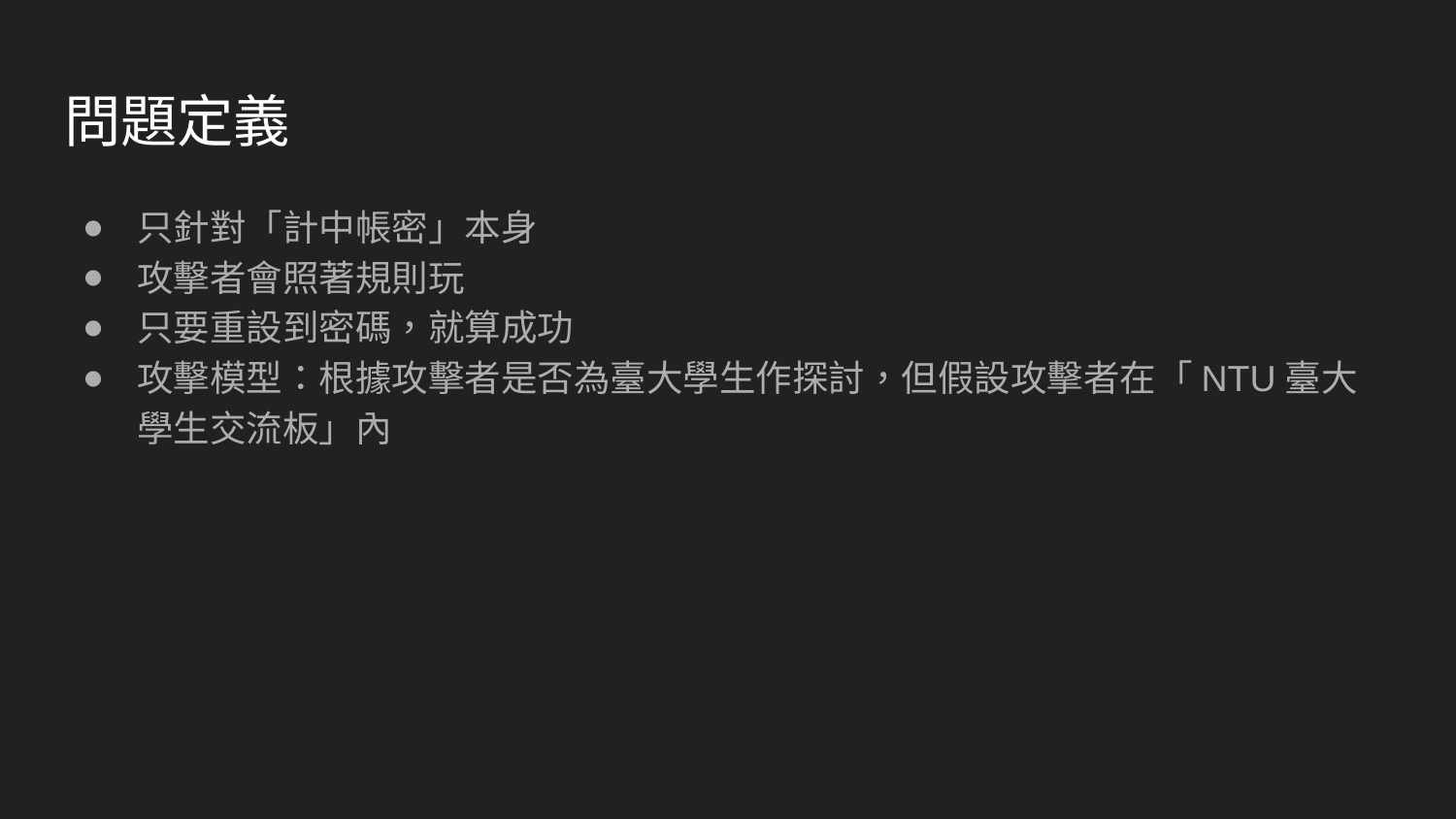

# 問題定義
只針對「計中帳密」本身
攻擊者會照著規則玩
只要重設到密碼，就算成功
攻擊模型：根據攻擊者是否為臺大學生作探討，但假設攻擊者在「NTU臺大學生交流板」內